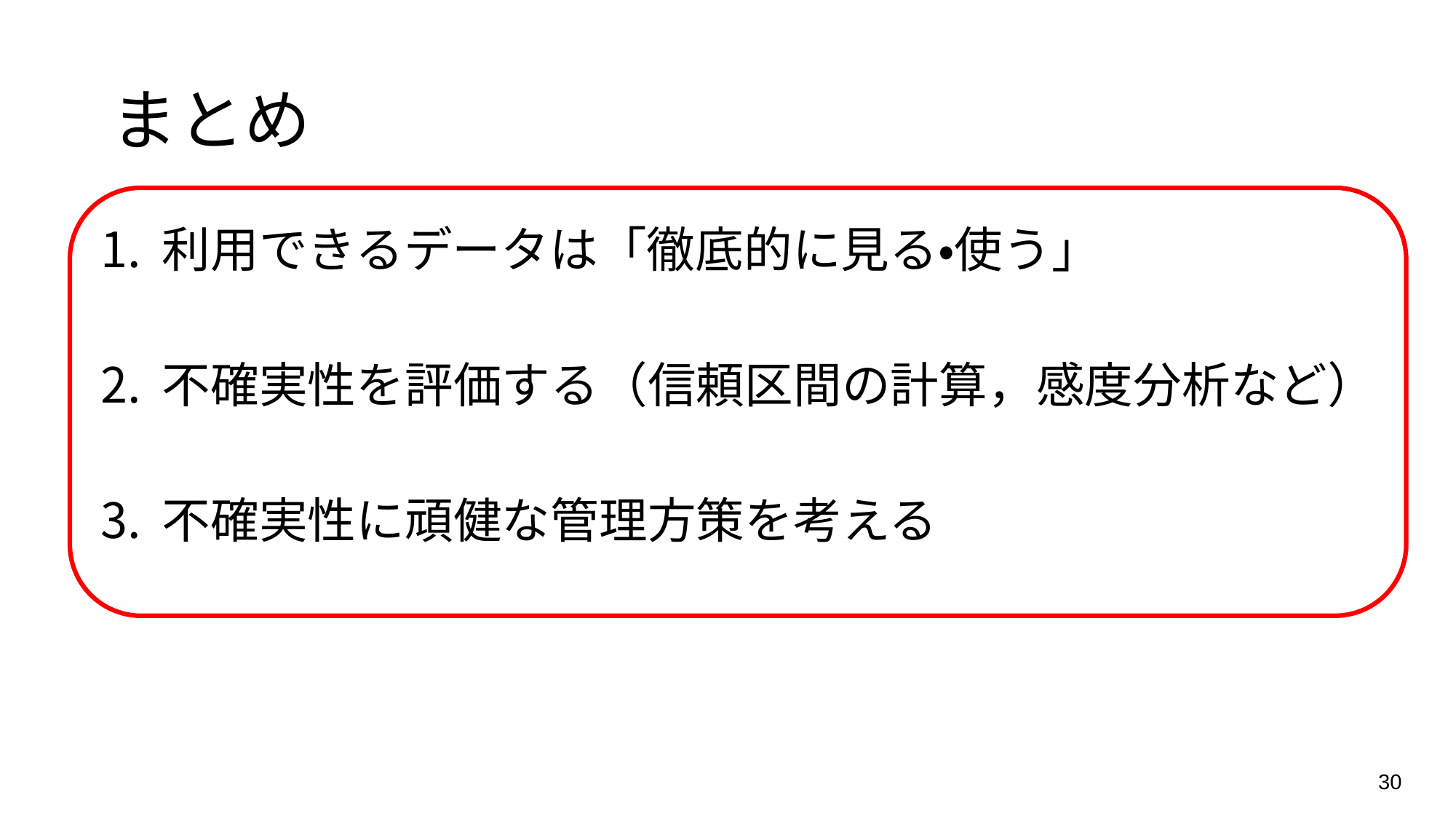

# まとめ

利用できるデータは「徹底的に見る・使う」

不確実性を評価する（信頼区間の計算，感度分析など）

不確実性に頑健な管理方策を考える

30